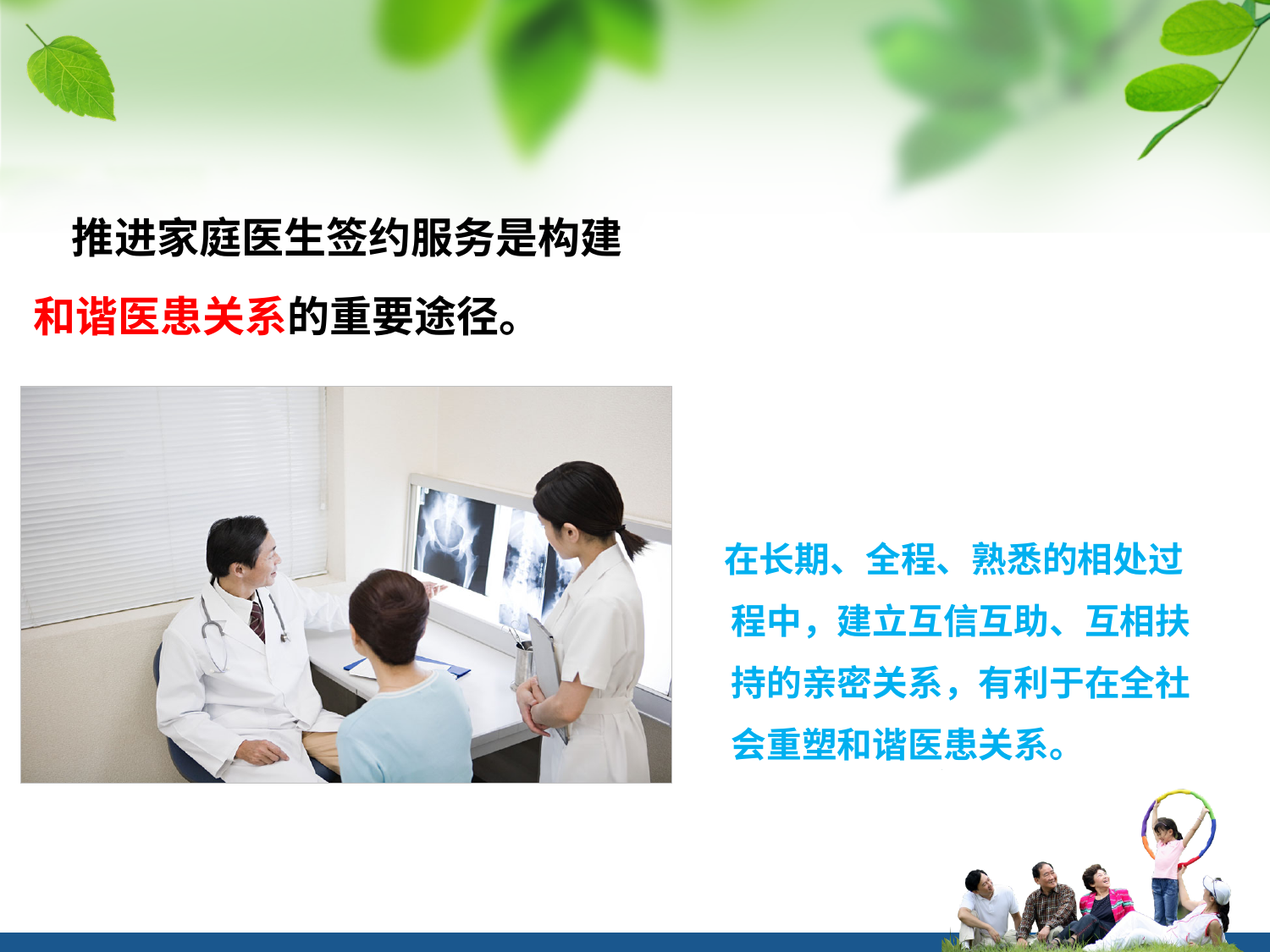

推进家庭医生签约服务是构建和谐医患关系的重要途径。

    在长期、全程、熟悉的相处过程中，建立互信互助、互相扶持的亲密关系，有利于在全社会重塑和谐医患关系。